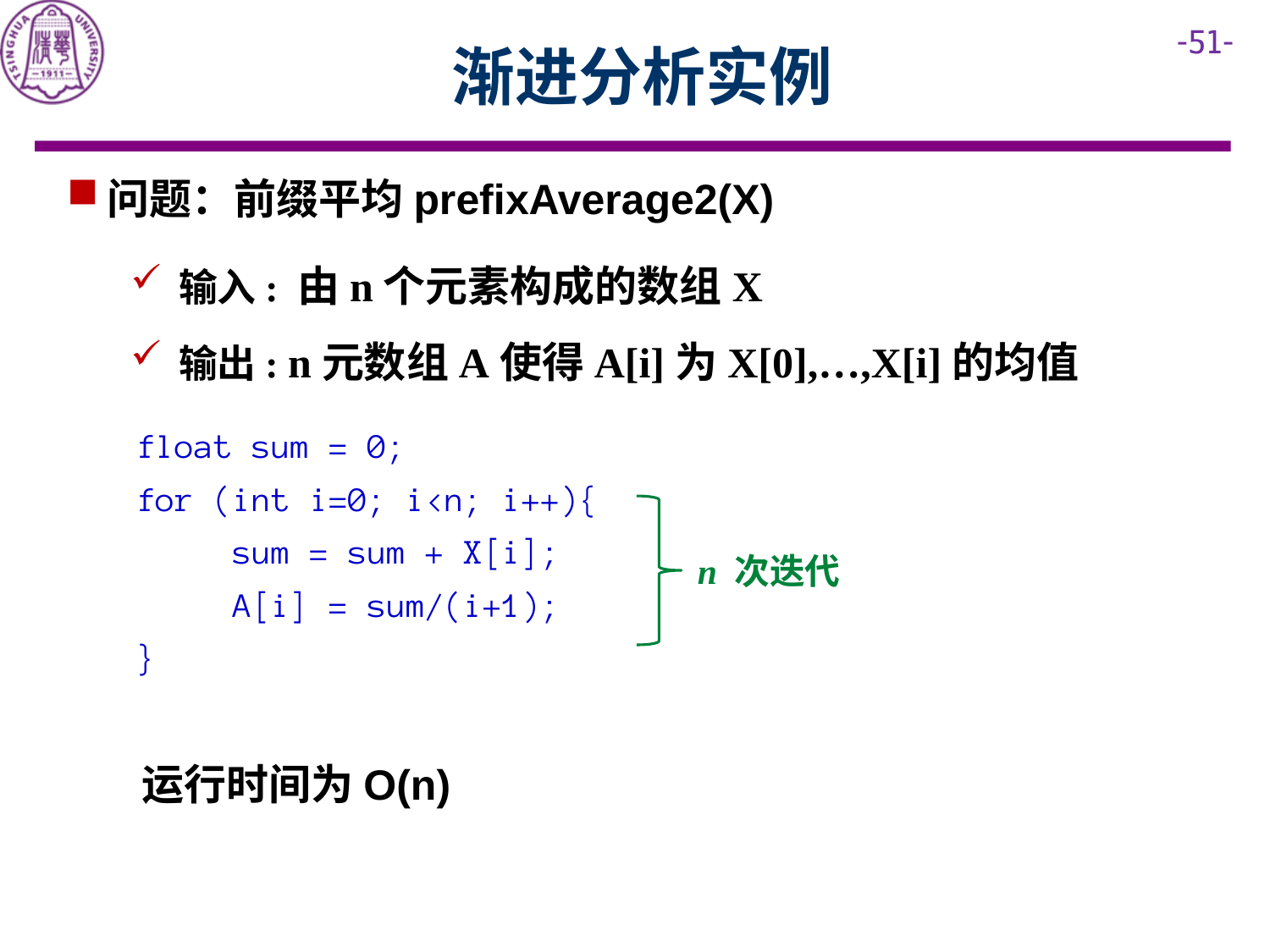

# 渐进分析实例
问题：前缀平均prefixAverage2(X)
输入: 由n个元素构成的数组X
输出: n元数组A使得A[i]为X[0],…,X[i]的均值

float sum = 0;
for (int i=0; i<n; i++){
     sum = sum + X[i];
     A[i] = sum/(i+1);
}

n 次迭代
运行时间为O(n)